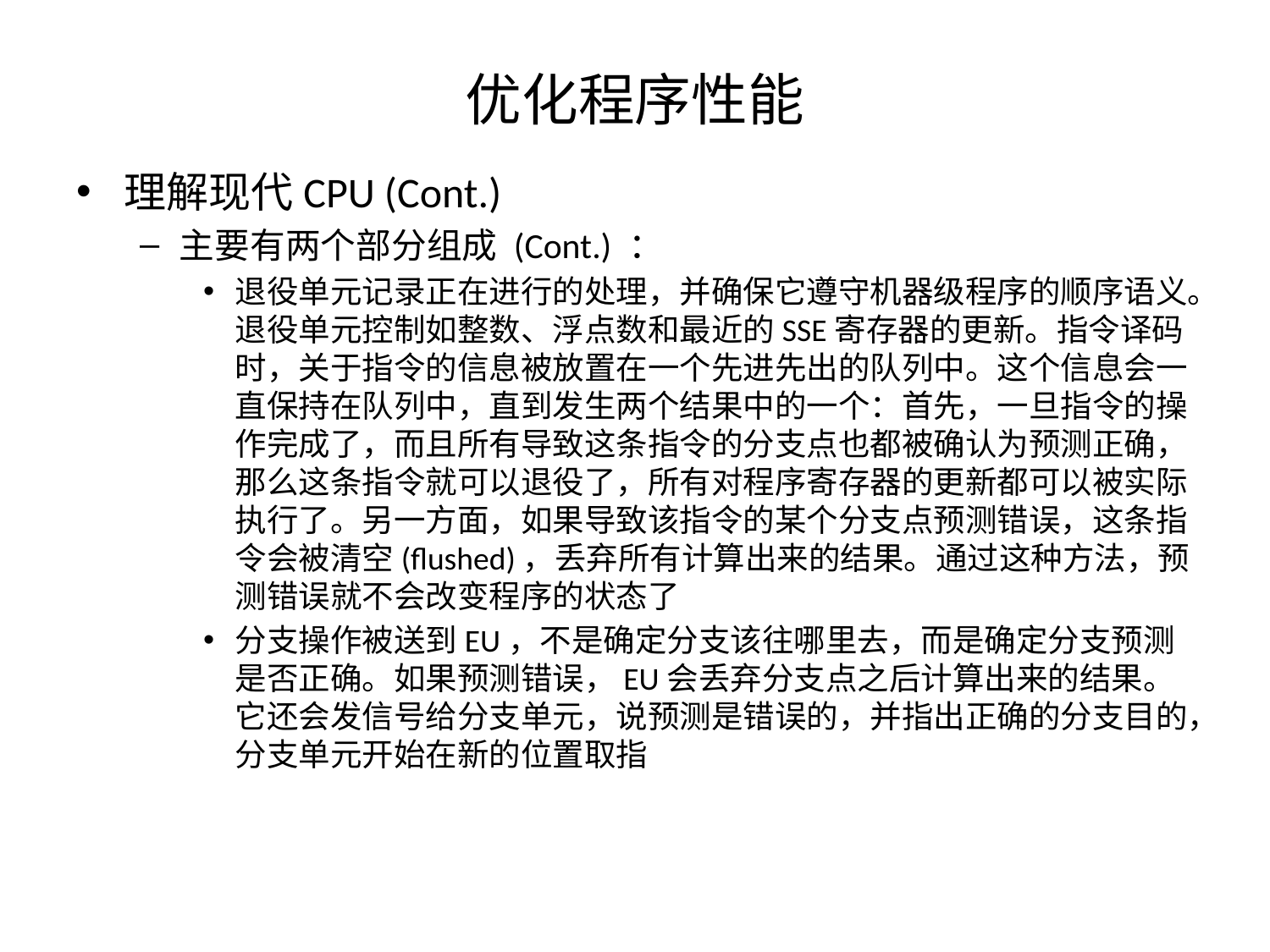

# 优化程序性能
理解现代CPU (Cont.)
主要有两个部分组成 (Cont.) ：
退役单元记录正在进行的处理，并确保它遵守机器级程序的顺序语义。退役单元控制如整数、浮点数和最近的SSE寄存器的更新。指令译码时，关于指令的信息被放置在一个先进先出的队列中。这个信息会一直保持在队列中，直到发生两个结果中的一个：首先，一旦指令的操作完成了，而且所有导致这条指令的分支点也都被确认为预测正确，那么这条指令就可以退役了，所有对程序寄存器的更新都可以被实际执行了。另一方面，如果导致该指令的某个分支点预测错误，这条指令会被清空(flushed)，丢弃所有计算出来的结果。通过这种方法，预测错误就不会改变程序的状态了
分支操作被送到EU，不是确定分支该往哪里去，而是确定分支预测是否正确。如果预测错误，EU会丢弃分支点之后计算出来的结果。它还会发信号给分支单元，说预测是错误的，并指出正确的分支目的，分支单元开始在新的位置取指